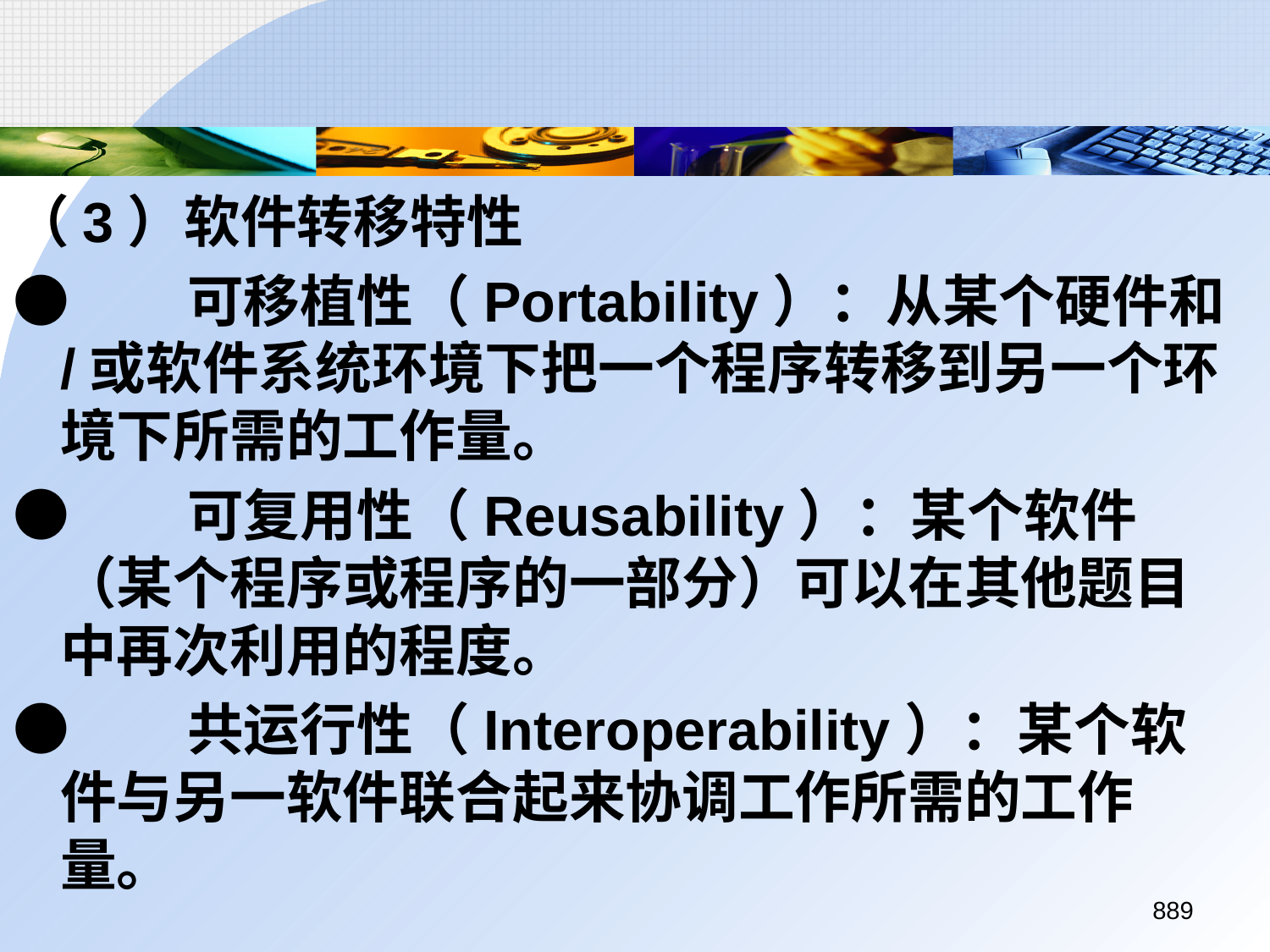

（3）软件转移特性
●	可移植性（Portability）：从某个硬件和/或软件系统环境下把一个程序转移到另一个环境下所需的工作量。
●	可复用性（Reusability）：某个软件（某个程序或程序的一部分）可以在其他题目中再次利用的程度。
●	共运行性（Interoperability）：某个软件与另一软件联合起来协调工作所需的工作量。

889